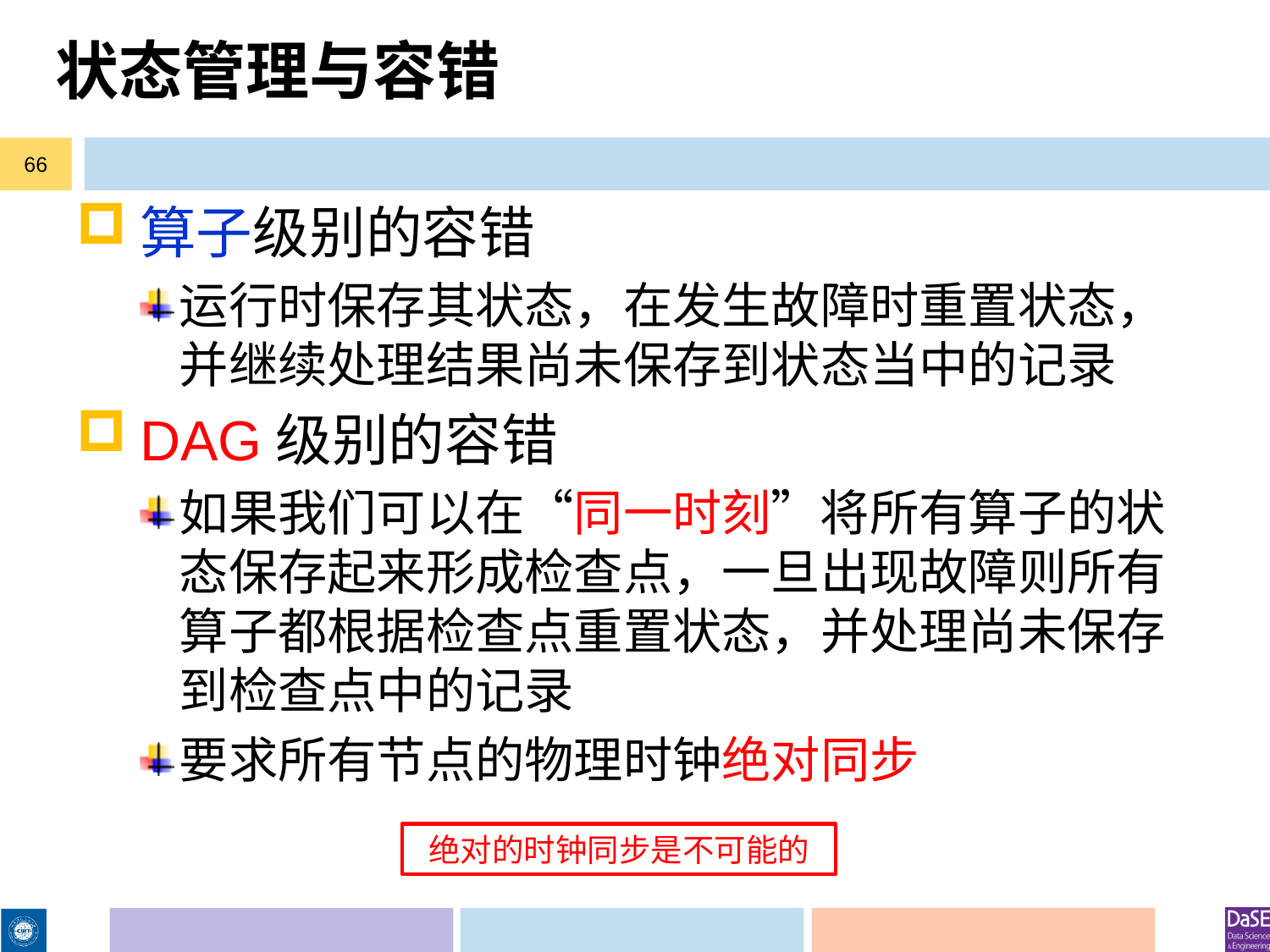

# 状态管理与容错
66
算子级别的容错
运行时保存其状态，在发生故障时重置状态，并继续处理结果尚未保存到状态当中的记录
DAG级别的容错
如果我们可以在“同一时刻”将所有算子的状态保存起来形成检查点，一旦出现故障则所有算子都根据检查点重置状态，并处理尚未保存到检查点中的记录
要求所有节点的物理时钟绝对同步

绝对的时钟同步是不可能的